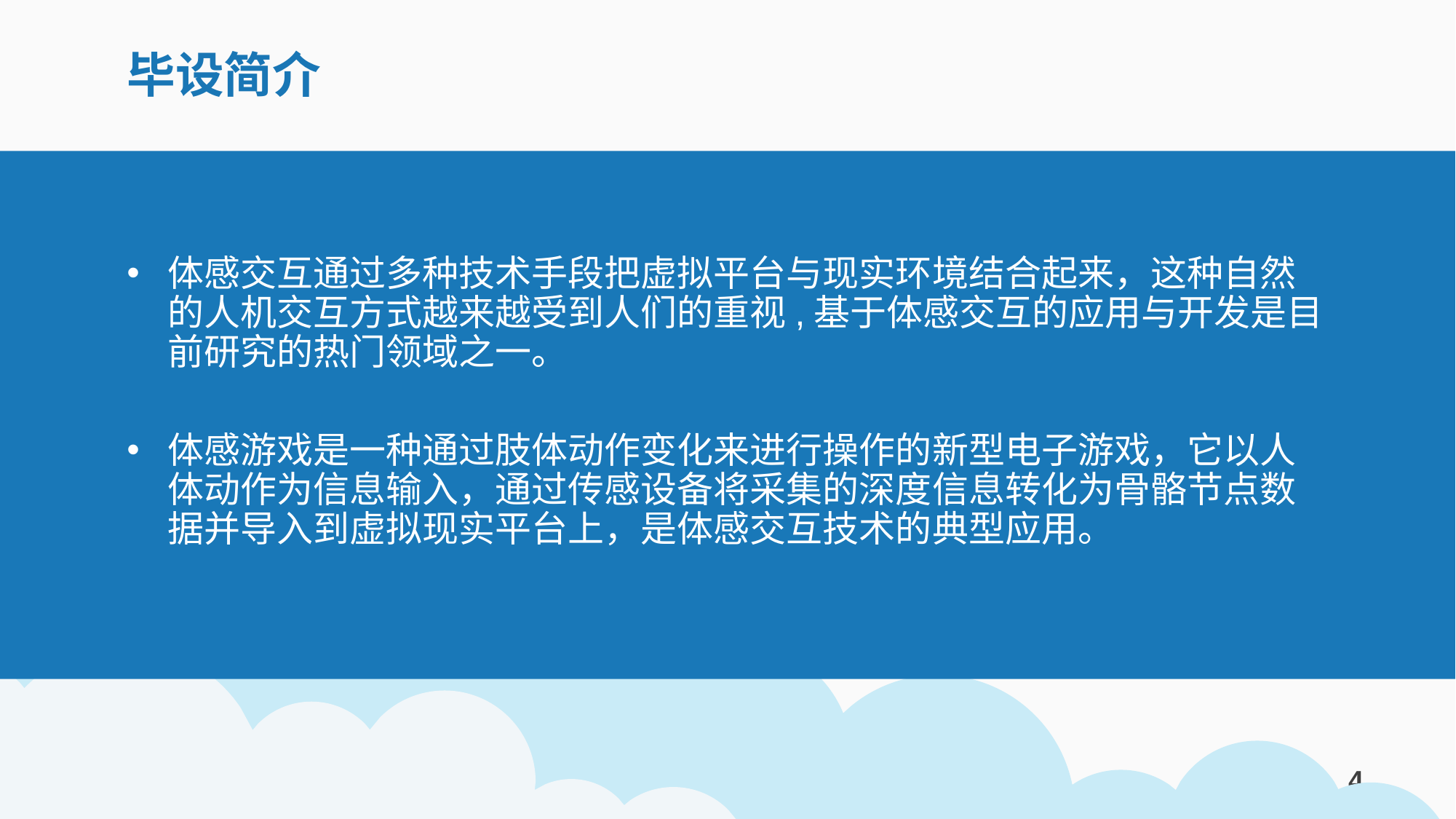

# 毕设简介
体感交互通过多种技术手段把虚拟平台与现实环境结合起来，这种自然的人机交互方式越来越受到人们的重视,基于体感交互的应用与开发是目前研究的热门领域之一。
体感游戏是一种通过肢体动作变化来进行操作的新型电子游戏，它以人体动作为信息输入，通过传感设备将采集的深度信息转化为骨骼节点数据并导入到虚拟现实平台上，是体感交互技术的典型应用。